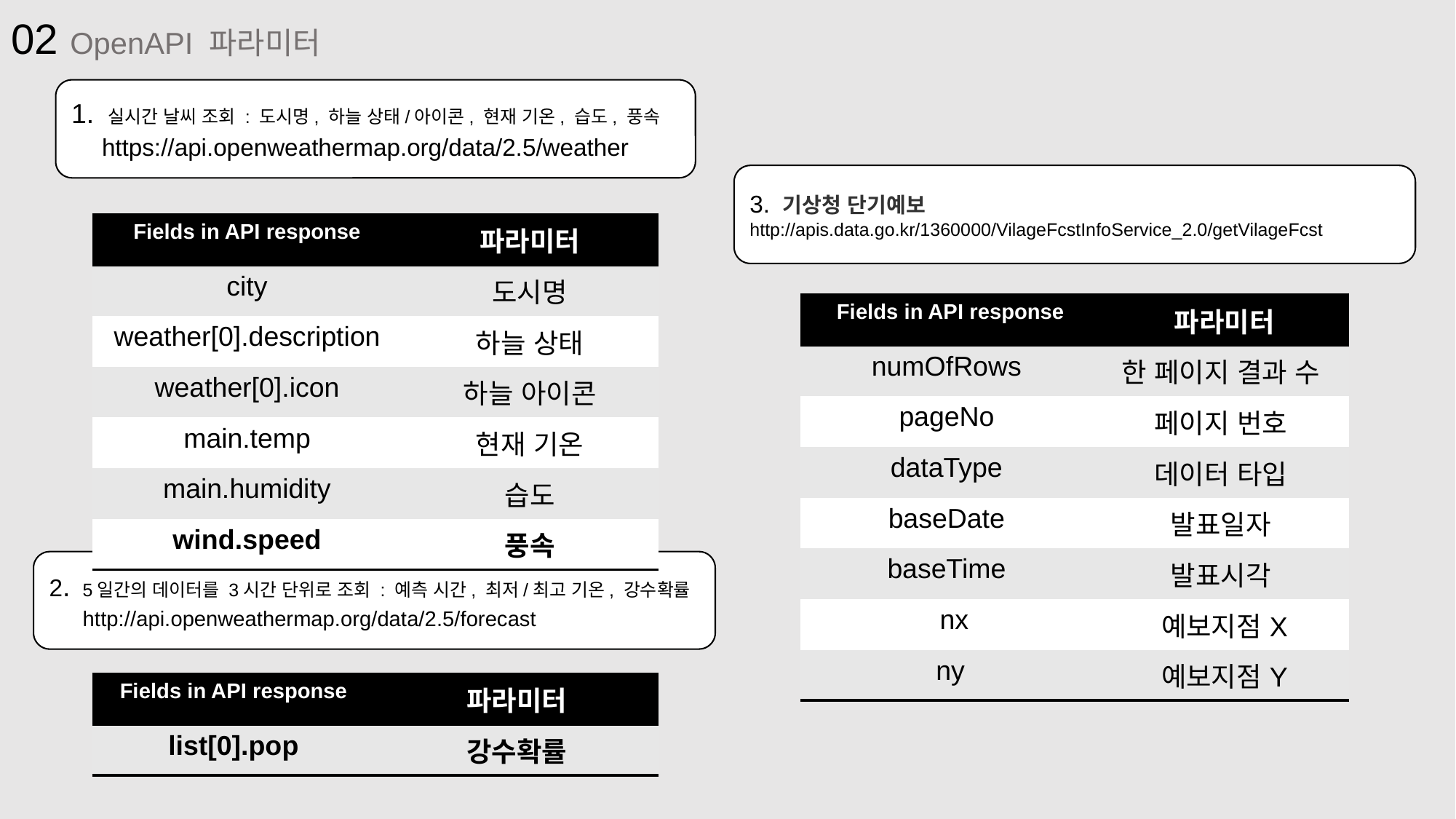

# 02 OpenAPI 파라미터
1. 실시간 날씨 조회 : 도시명, 하늘 상태/아이콘, 현재 기온, 습도, 풍속
    https://api.openweathermap.org/data/2.5/weather
3. 기상청 단기예보
http://apis.data.go.kr/1360000/VilageFcstInfoService_2.0/getVilageFcst
| Fields in API response | 파라미터 |
| --- | --- |
| city | 도시명 |
| weather[0].description | 하늘 상태 |
| weather[0].icon | 하늘 아이콘 |
| main.temp | 현재 기온 |
| main.humidity | 습도 |
| wind.speed | 풍속 |
| Fields in API response | 파라미터 |
| --- | --- |
| numOfRows | 한 페이지 결과 수 |
| pageNo | 페이지 번호 |
| dataType | 데이터 타입 |
| baseDate | 발표일자 |
| baseTime | 발표시각 |
| nx | 예보지점X |
| ny | 예보지점Y |
2.  5일간의 데이터를 3시간 단위로 조회 : 예측 시간, 최저/최고 기온, 강수확률
     http://api.openweathermap.org/data/2.5/forecast
| Fields in API response | 파라미터 |
| --- | --- |
| list[0].pop | 강수확률 |